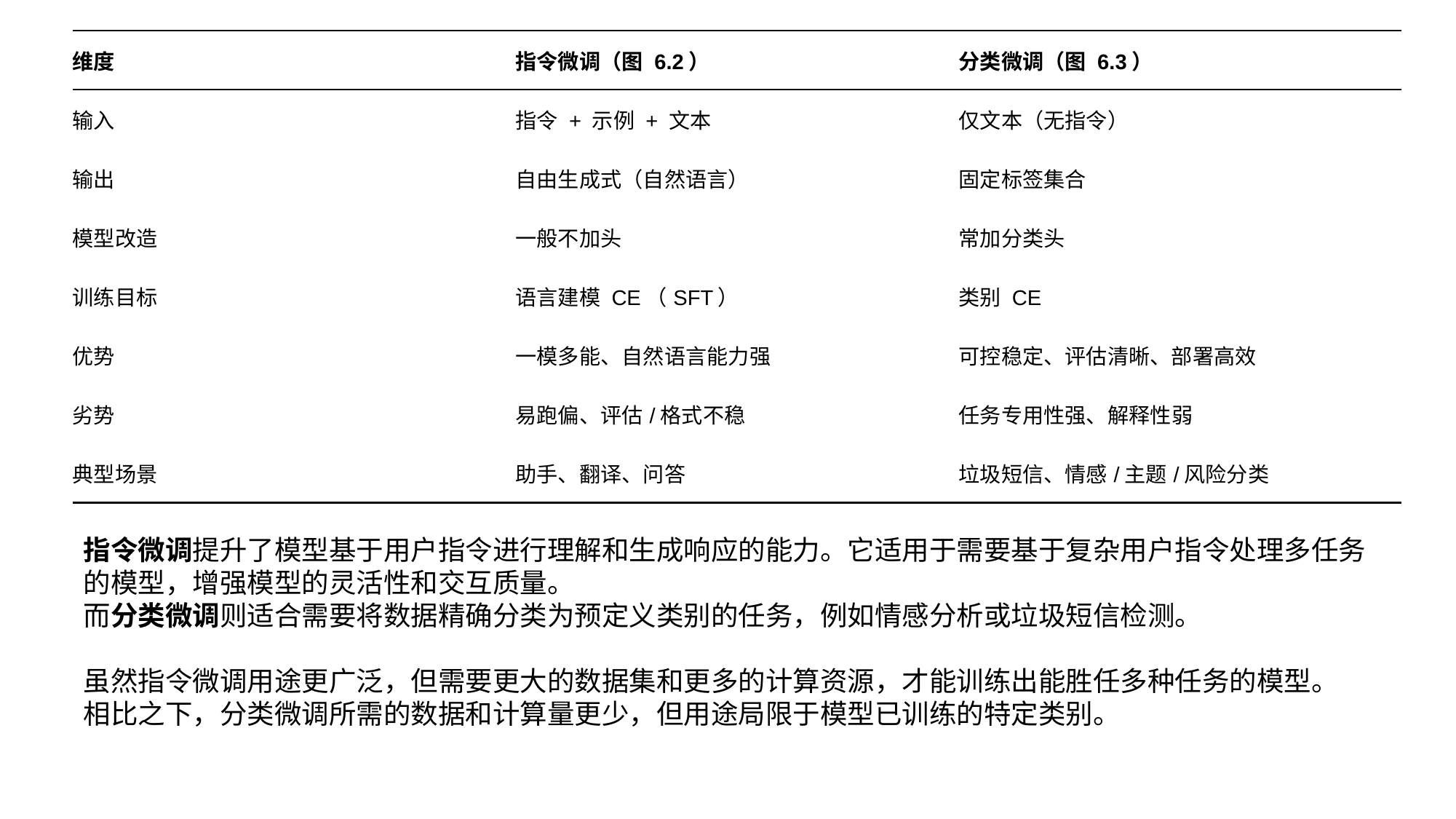

| 维度 | 指令微调（图 6.2） | 分类微调（图 6.3） |
| --- | --- | --- |
| 输入 | 指令 + 示例 + 文本 | 仅文本（无指令） |
| 输出 | 自由生成式（自然语言） | 固定标签集合 |
| 模型改造 | 一般不加头 | 常加分类头 |
| 训练目标 | 语言建模 CE（SFT） | 类别 CE |
| 优势 | 一模多能、自然语言能力强 | 可控稳定、评估清晰、部署高效 |
| 劣势 | 易跑偏、评估/格式不稳 | 任务专用性强、解释性弱 |
| 典型场景 | 助手、翻译、问答 | 垃圾短信、情感/主题/风险分类 |
指令微调提升了模型基于用户指令进行理解和生成响应的能力。它适用于需要基于复杂用户指令处理多任务的模型，增强模型的灵活性和交互质量。
而分类微调则适合需要将数据精确分类为预定义类别的任务，例如情感分析或垃圾短信检测。

虽然指令微调用途更广泛，但需要更大的数据集和更多的计算资源，才能训练出能胜任多种任务的模型。
相比之下，分类微调所需的数据和计算量更少，但用途局限于模型已训练的特定类别。